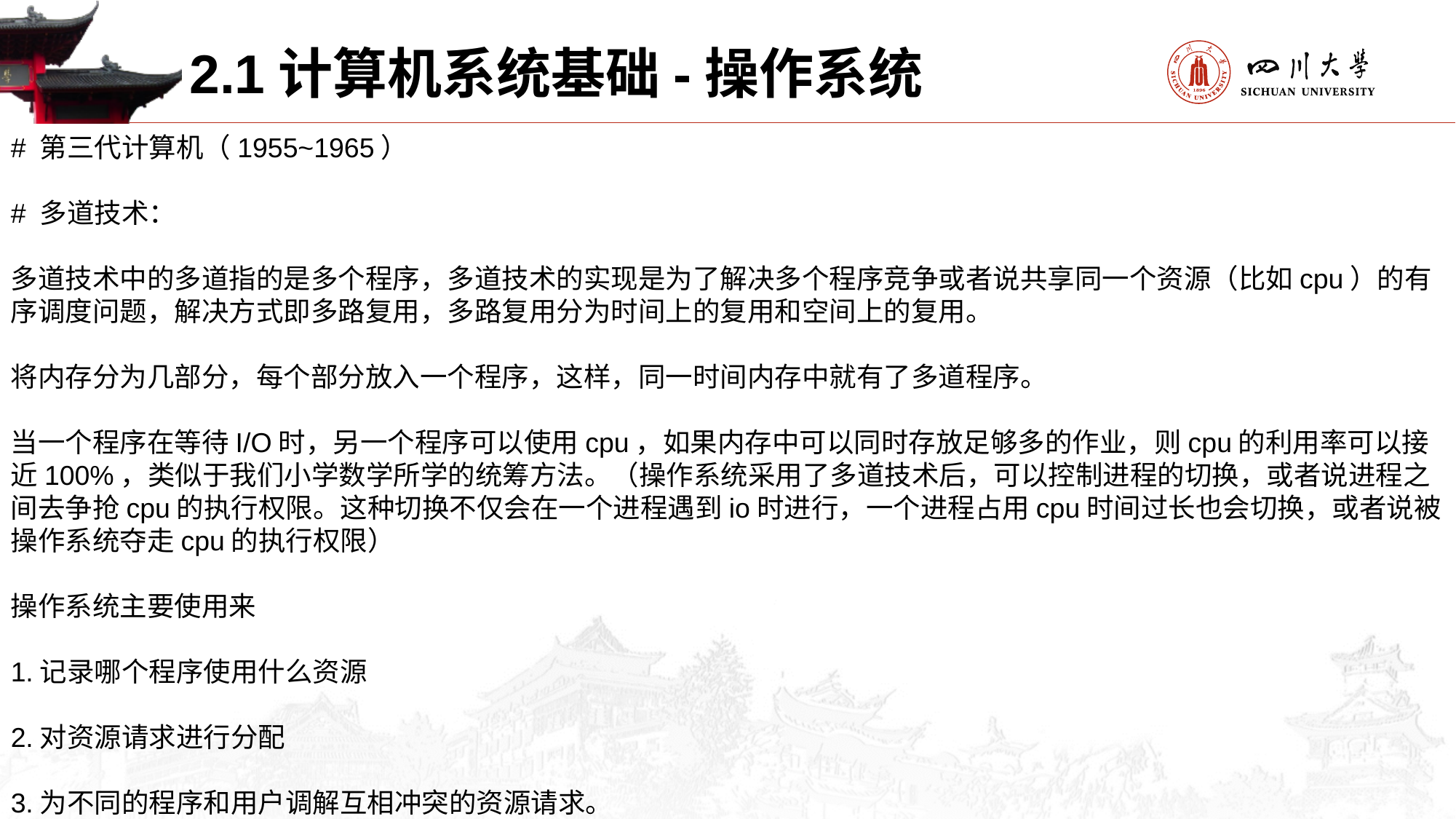

2.1计算机系统基础-操作系统

# 第三代计算机（1955~1965）

# 多道技术：

多道技术中的多道指的是多个程序，多道技术的实现是为了解决多个程序竞争或者说共享同一个资源（比如cpu）的有序调度问题，解决方式即多路复用，多路复用分为时间上的复用和空间上的复用。

将内存分为几部分，每个部分放入一个程序，这样，同一时间内存中就有了多道程序。

当一个程序在等待I/O时，另一个程序可以使用cpu，如果内存中可以同时存放足够多的作业，则cpu的利用率可以接近100%，类似于我们小学数学所学的统筹方法。（操作系统采用了多道技术后，可以控制进程的切换，或者说进程之间去争抢cpu的执行权限。这种切换不仅会在一个进程遇到io时进行，一个进程占用cpu时间过长也会切换，或者说被操作系统夺走cpu的执行权限）

操作系统主要使用来

1.记录哪个程序使用什么资源

2.对资源请求进行分配

3.为不同的程序和用户调解互相冲突的资源请求。